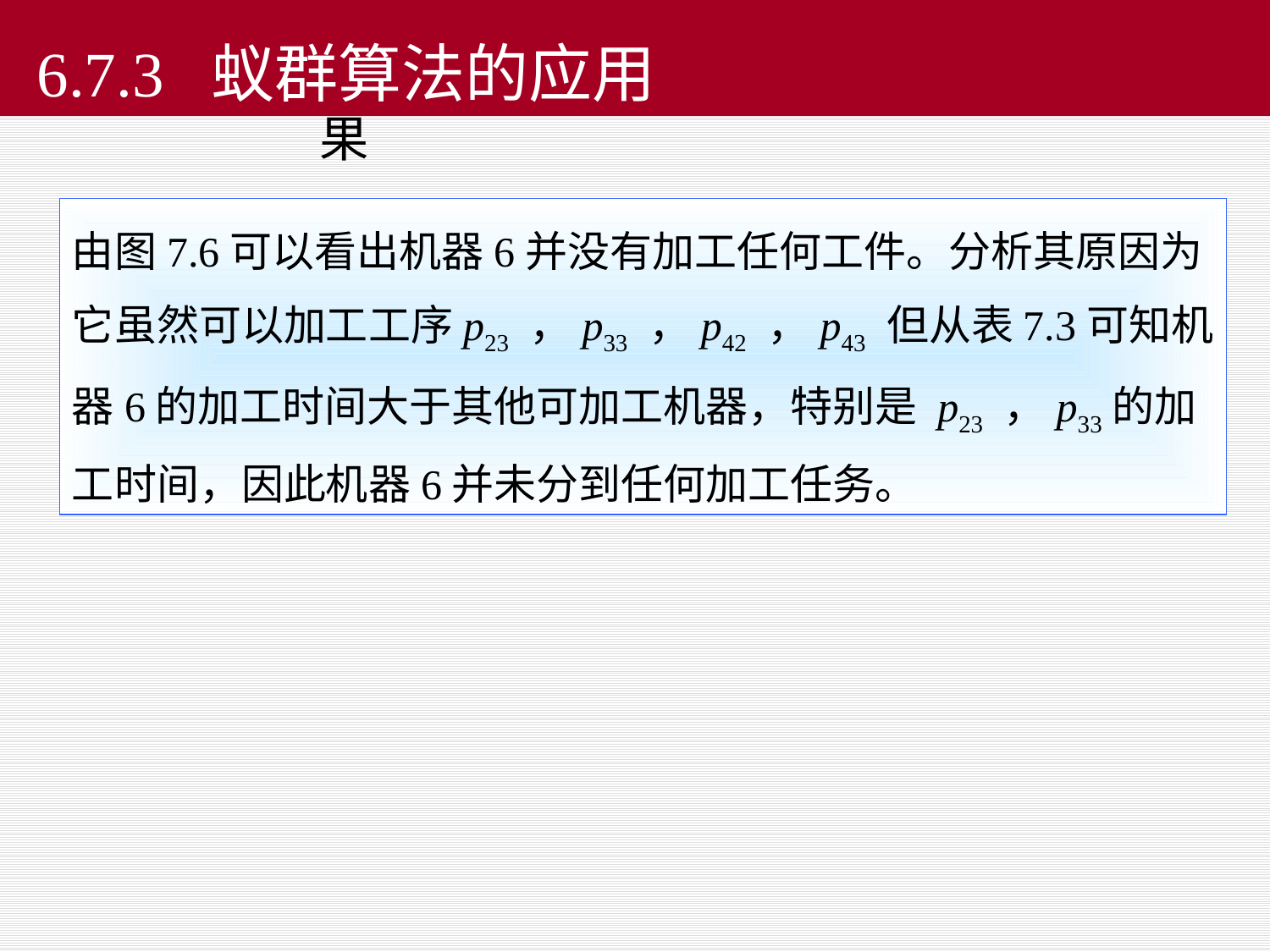

6.7.3  蚁群算法的应用
表9.3  遗传算法运行的结果
由图7.6可以看出机器6并没有加工任何工件。分析其原因为它虽然可以加工工序p23 ，p33 ，p42 ，p43 但从表7.3可知机器6的加工时间大于其他可加工机器，特别是 p23 ，p33的加工时间，因此机器6并未分到任何加工任务。
184